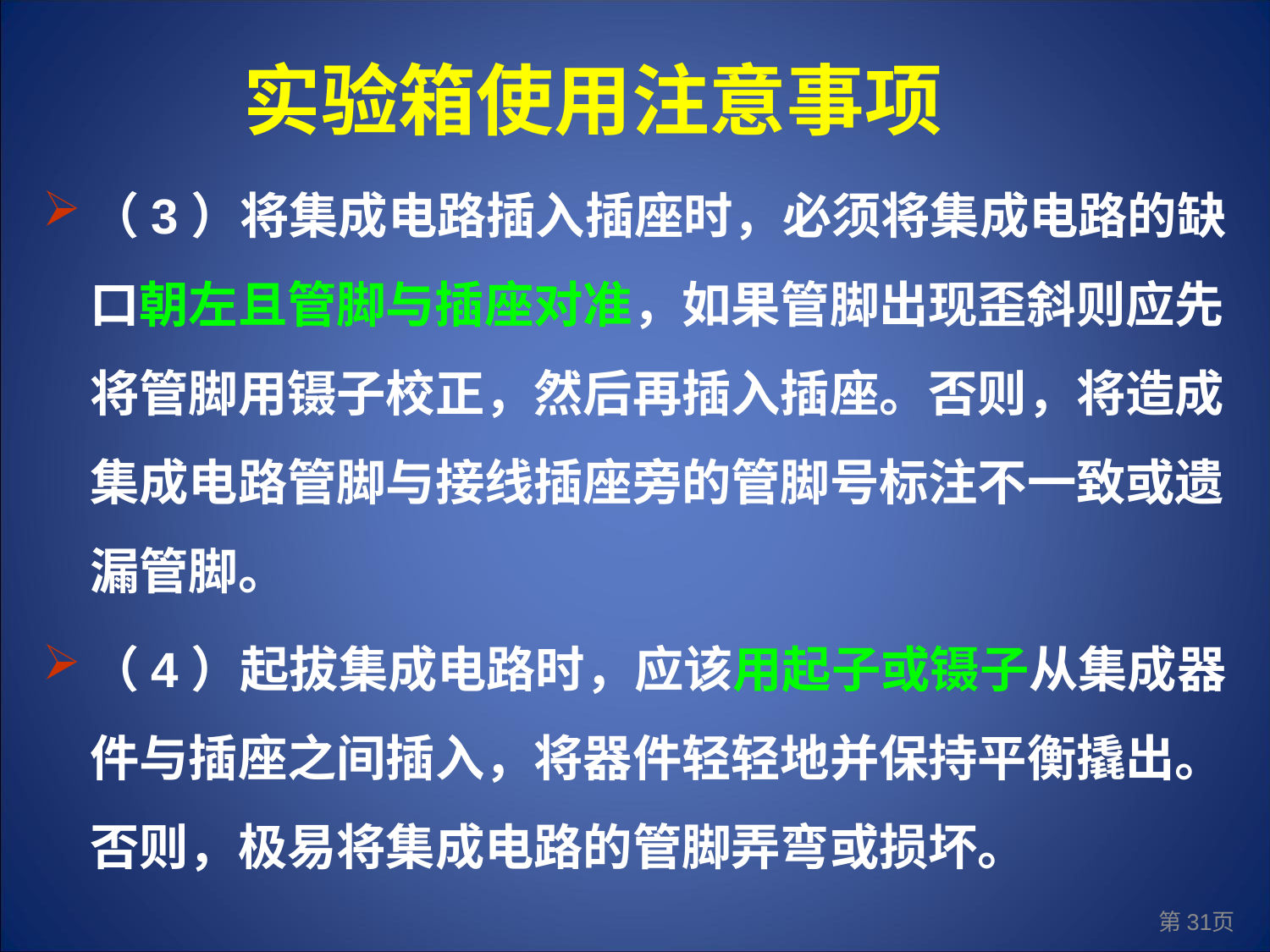

实验箱使用注意事项
（3）将集成电路插入插座时，必须将集成电路的缺口朝左且管脚与插座对准，如果管脚出现歪斜则应先将管脚用镊子校正，然后再插入插座。否则，将造成集成电路管脚与接线插座旁的管脚号标注不一致或遗漏管脚。
（4）起拔集成电路时，应该用起子或镊子从集成器件与插座之间插入，将器件轻轻地并保持平衡撬出。否则，极易将集成电路的管脚弄弯或损坏。